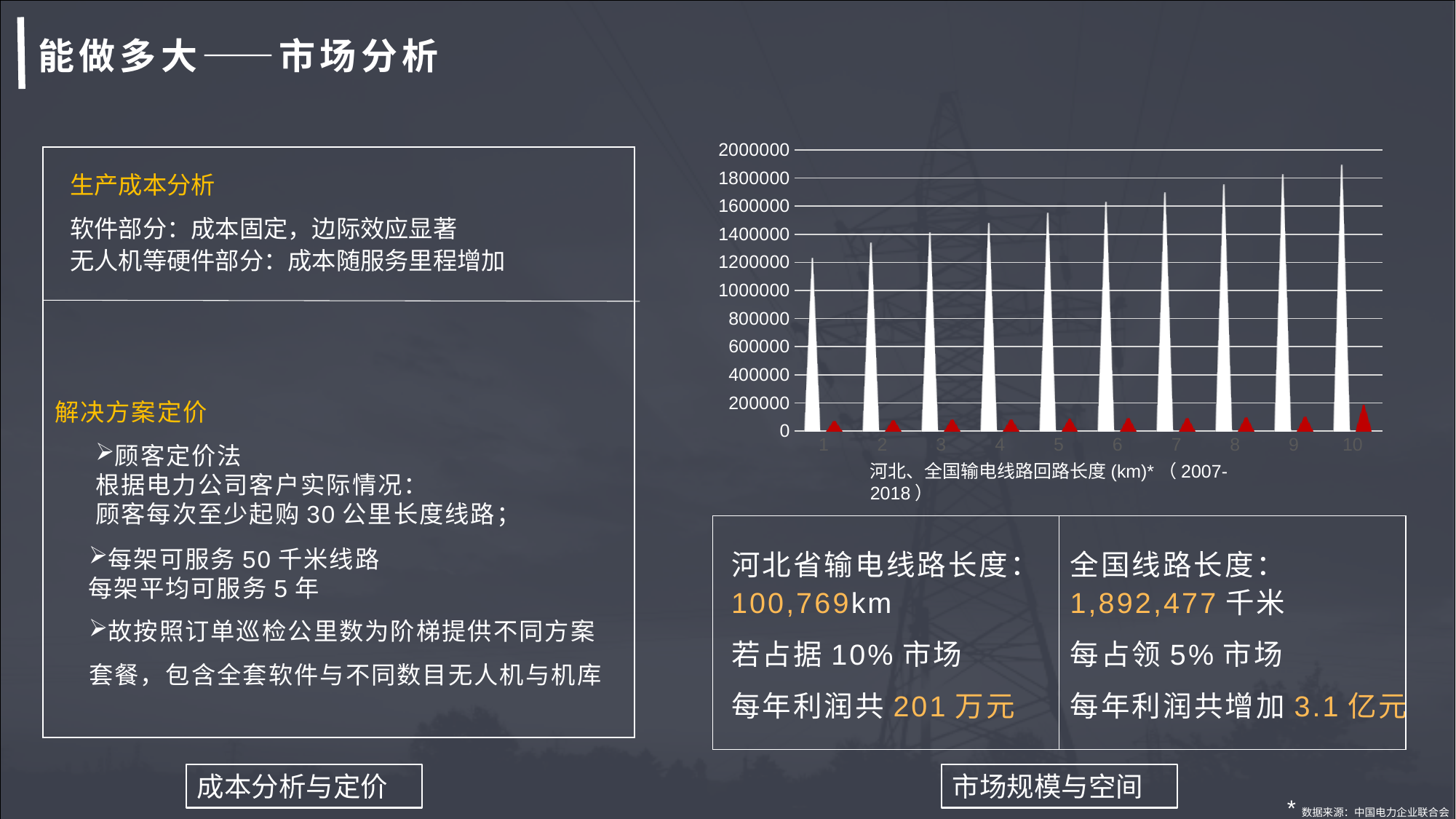

# 能做多大——市场分析

### Chart

| Category |  |  |
|---|---|---|
生产成本分析
软件部分：成本固定，边际效应显著
无人机等硬件部分：成本随服务里程增加
解决方案定价
顾客定价法
     根据电力公司客户实际情况：
     顾客每次至少起购30公里长度线路；
每架可服务50千米线路
    每架平均可服务5年
故按照订单巡检公里数为阶梯提供不同方案  套餐，包含全套软件与不同数目无人机与机库

河北、全国输电线路回路长度(km)*（2007-2018）

全国线路长度：1,892,477千米
每占领5%市场
每年利润共增加3.1亿元
河北省输电线路长度：100,769km
若占据10%市场
每年利润共201万元
成本分析与定价
市场规模与空间
*数据来源：中国电力企业联合会